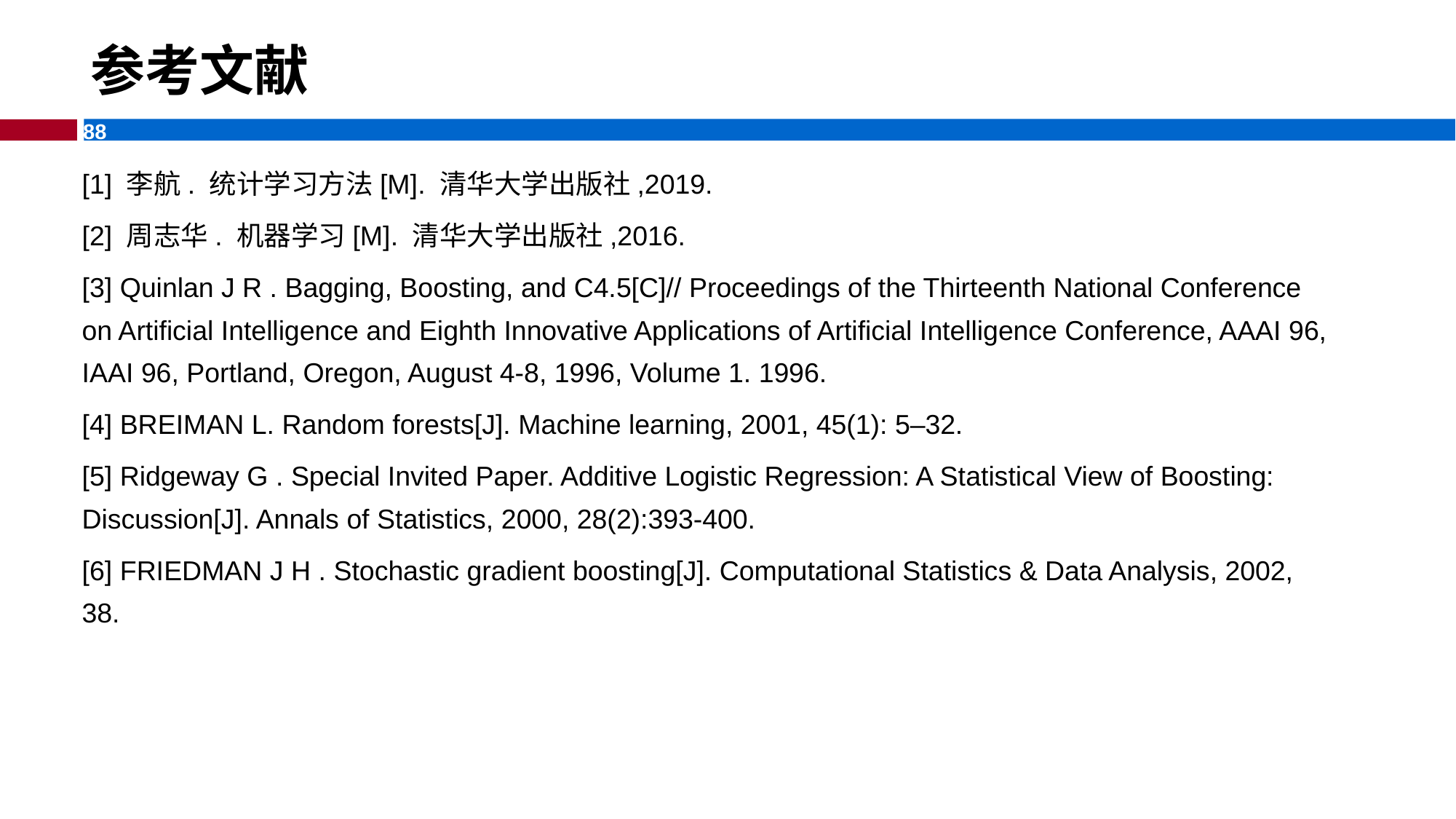

# 参考文献
[1] 李航. 统计学习方法[M]. 清华大学出版社,2019.
[2] 周志华. 机器学习[M]. 清华大学出版社,2016.
[3] Quinlan J R . Bagging, Boosting, and C4.5[C]// Proceedings of the Thirteenth National Conference on Artificial Intelligence and Eighth Innovative Applications of Artificial Intelligence Conference, AAAI 96, IAAI 96, Portland, Oregon, August 4-8, 1996, Volume 1. 1996.
[4] BREIMAN L. Random forests[J]. Machine learning, 2001, 45(1): 5–32.
[5] Ridgeway G . Special Invited Paper. Additive Logistic Regression: A Statistical View of Boosting: Discussion[J]. Annals of Statistics, 2000, 28(2):393-400.
[6] FRIEDMAN J H . Stochastic gradient boosting[J]. Computational Statistics & Data Analysis, 2002, 38.